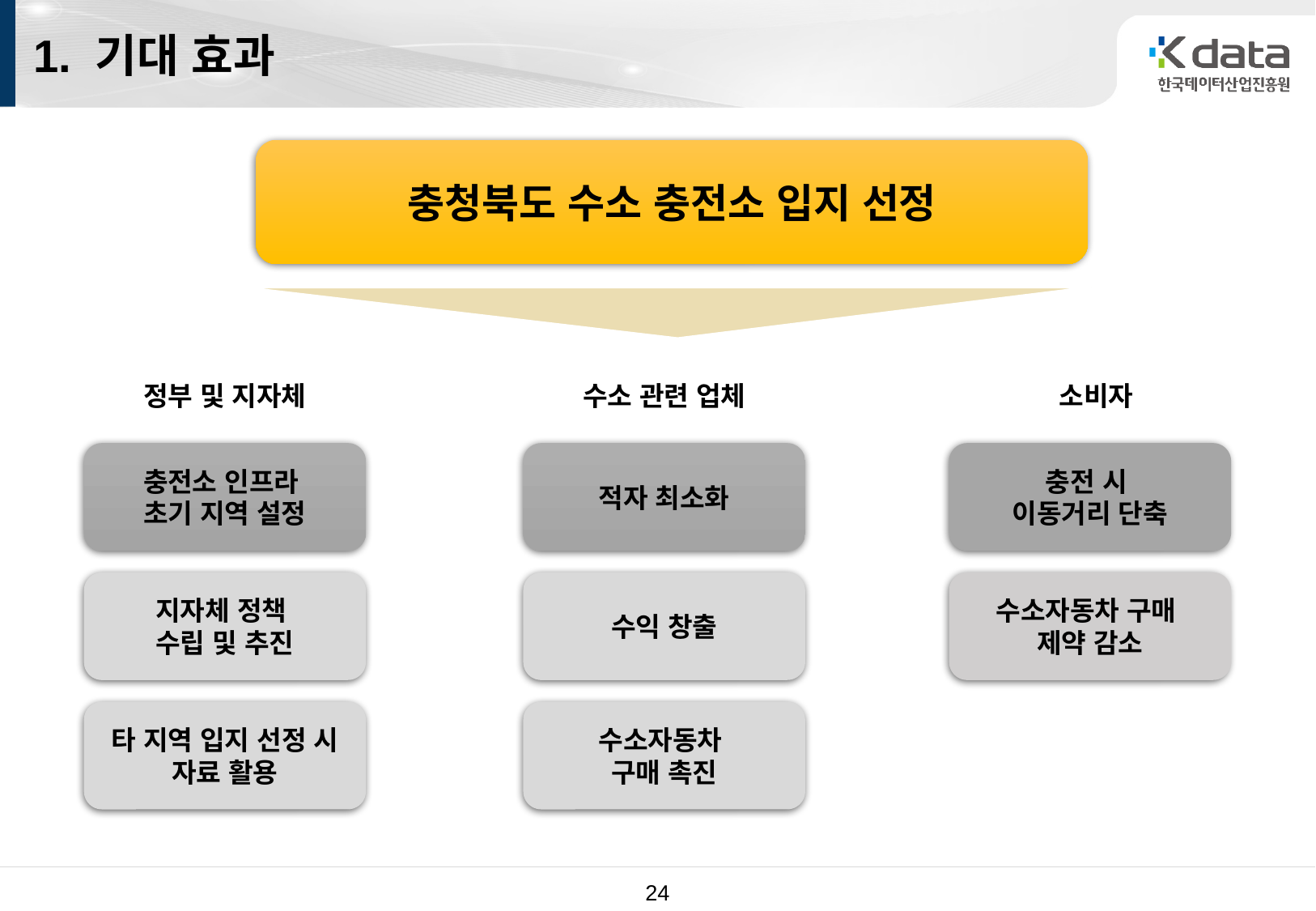

1. 기대 효과

충청북도 수소 충전소 입지 선정

정부 및 지자체
수소 관련 업체
 소비자
충전소 인프라
초기 지역 설정
적자 최소화
충전 시
이동거리 단축
지자체 정책
수립 및 추진
수익 창출
수소자동차 구매
제약 감소

타 지역 입지 선정 시
자료 활용
수소자동차
구매 촉진

24